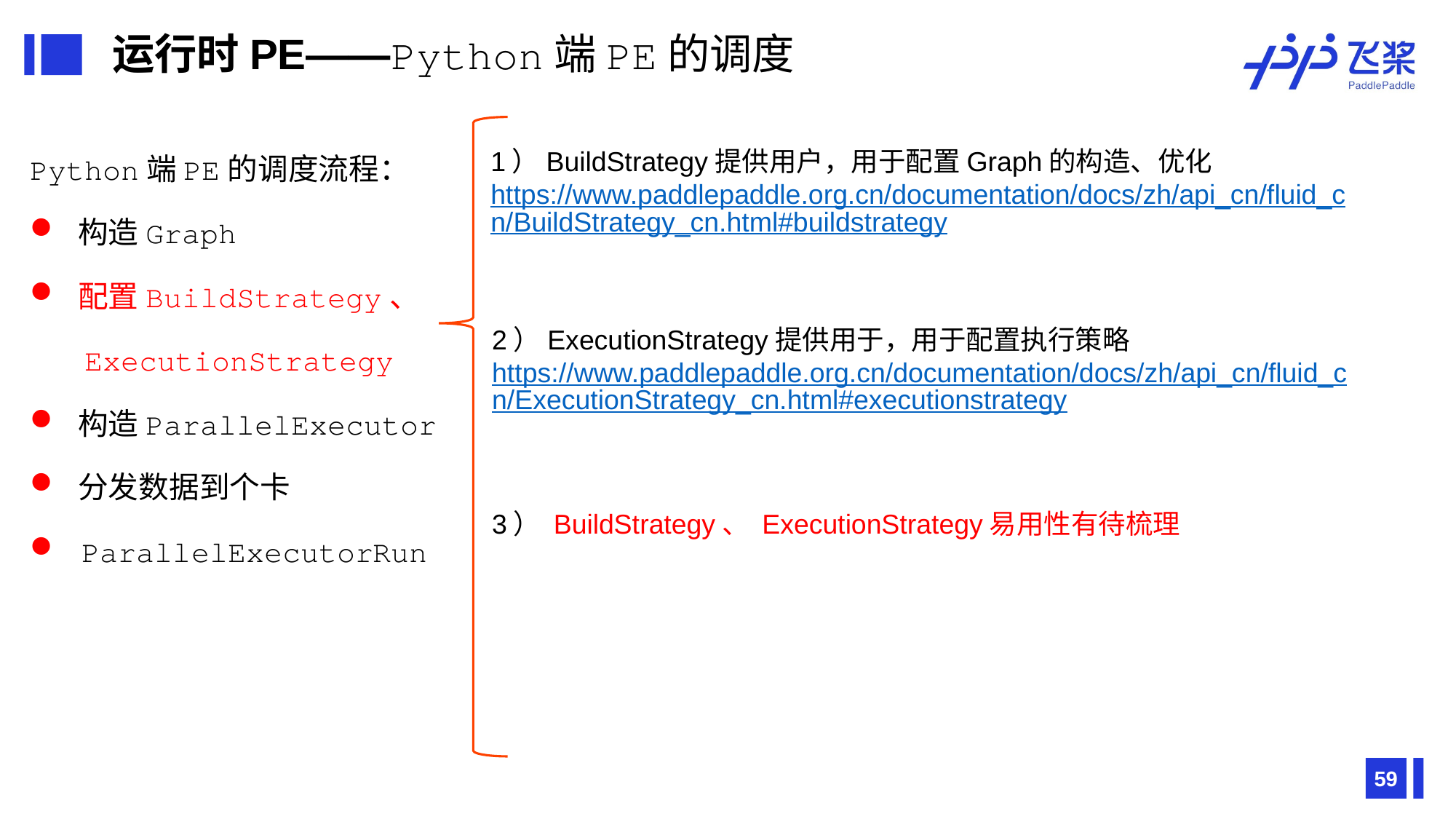

运行时PE——Python端PE的调度
Python端PE的调度流程：
 构造Graph
 配置BuildStrategy、
   ExecutionStrategy
 构造ParallelExecutor
 分发数据到个卡
 ParallelExecutorRun

1）BuildStrategy提供用户，用于配置Graph的构造、优化
https://www.paddlepaddle.org.cn/documentation/docs/zh/api_cn/fluid_cn/BuildStrategy_cn.html#buildstrategy
2）ExecutionStrategy提供用于，用于配置执行策略
https://www.paddlepaddle.org.cn/documentation/docs/zh/api_cn/fluid_cn/ExecutionStrategy_cn.html#executionstrategy
3） BuildStrategy、 ExecutionStrategy易用性有待梳理
59